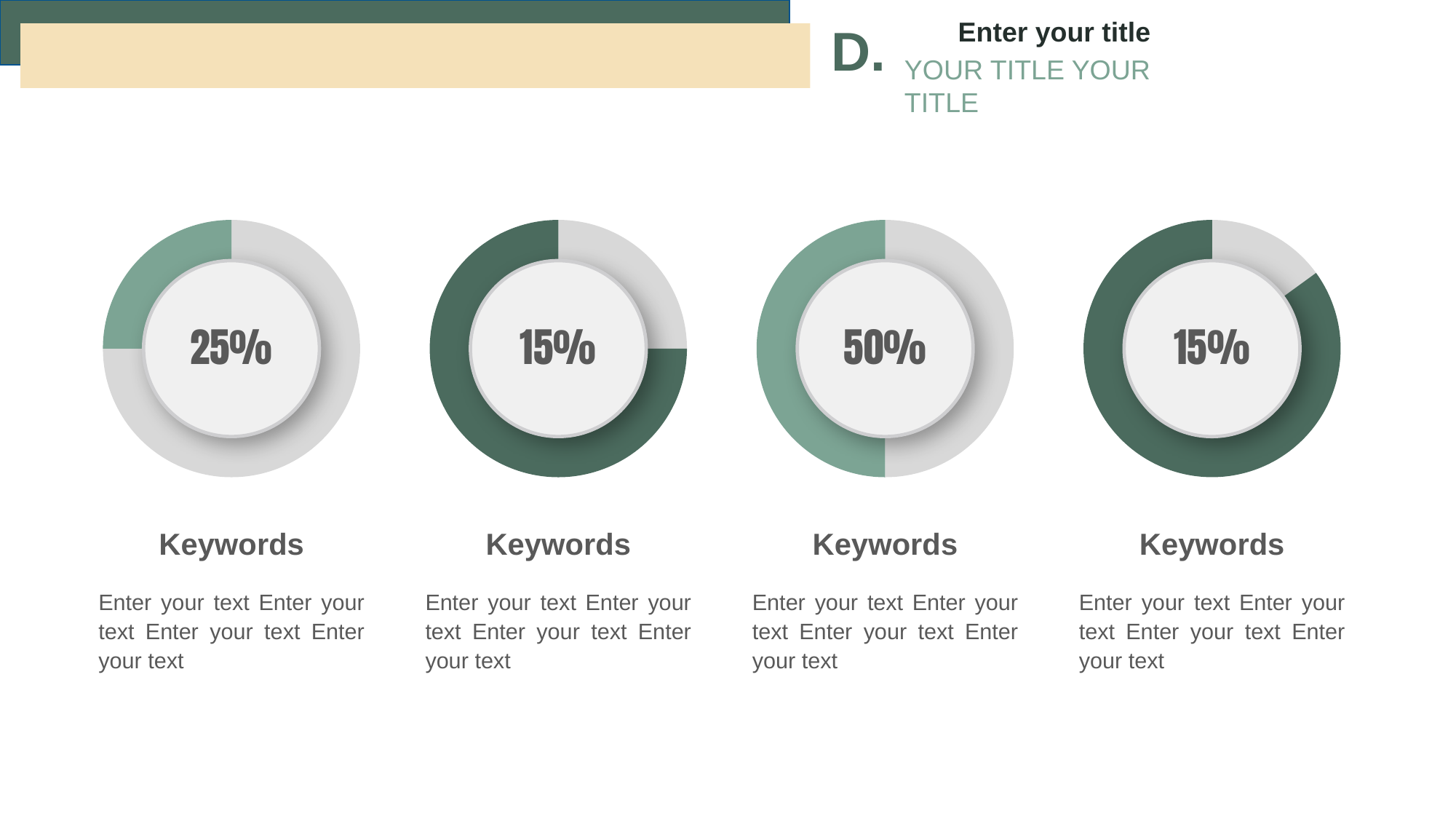

Enter your title
D.

YOUR TITLE YOUR TITLE

### Chart

| Category | 销售额 |
|---|---|
| 第一季度 | 75.0 |
| 第二季度 | 25.0 |
25%

### Chart

| Category | 销售额 |
|---|---|
| 第一季度 | 25.0 |
| 第二季度 | 75.0 |
15%

### Chart

| Category | 销售额 |
|---|---|
| 第一季度 | 50.0 |
| 第二季度 | 50.0 |
50%

### Chart

| Category | 销售额 |
|---|---|
| 第一季度 | 15.0 |
| 第二季度 | 85.0 |
15%
Keywords
Keywords
Keywords
Keywords
Enter your text Enter your text Enter your text Enter your text
Enter your text Enter your text Enter your text Enter your text
Enter your text Enter your text Enter your text Enter your text
Enter your text Enter your text Enter your text Enter your text